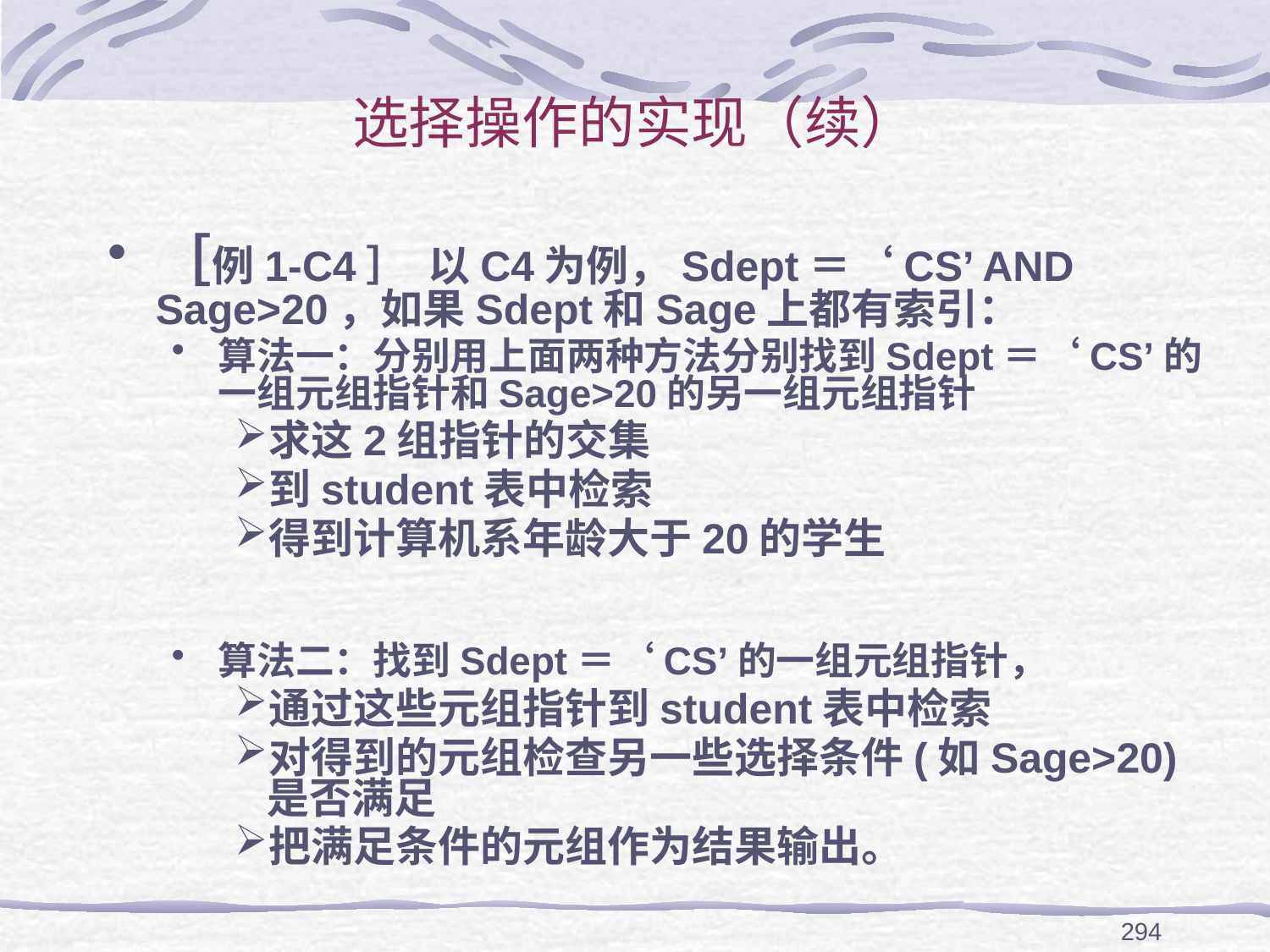

# 选择操作的实现（续）
［例1-C4］  以C4为例，Sdept＝‘CS’ AND Sage>20，如果Sdept和Sage上都有索引：
算法一：分别用上面两种方法分别找到Sdept＝‘CS’的一组元组指针和Sage>20的另一组元组指针
求这2组指针的交集
到student表中检索
得到计算机系年龄大于20的学生

算法二：找到Sdept＝‘CS’的一组元组指针，
通过这些元组指针到student表中检索
对得到的元组检查另一些选择条件(如Sage>20)是否满足
把满足条件的元组作为结果输出。
294